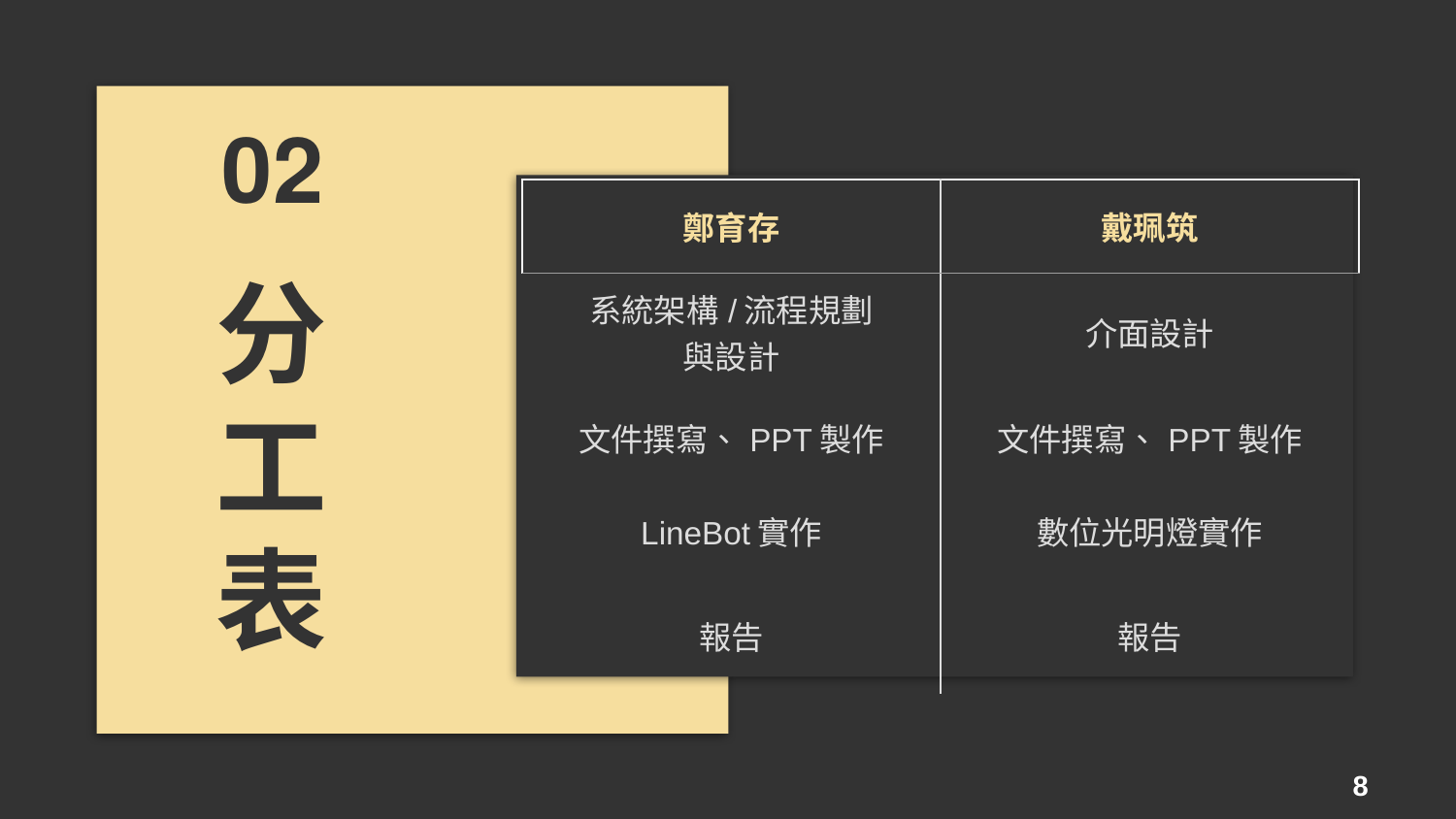

# 02

| 鄭育存 | 戴珮筑 |
| --- | --- |
| 系統架構/流程規劃 與設計 | 介面設計 |
| 文件撰寫、PPT製作 | 文件撰寫、PPT製作 |
| LineBot實作 | 數位光明燈實作 |
| 報告 | 報告 |
分工表
8